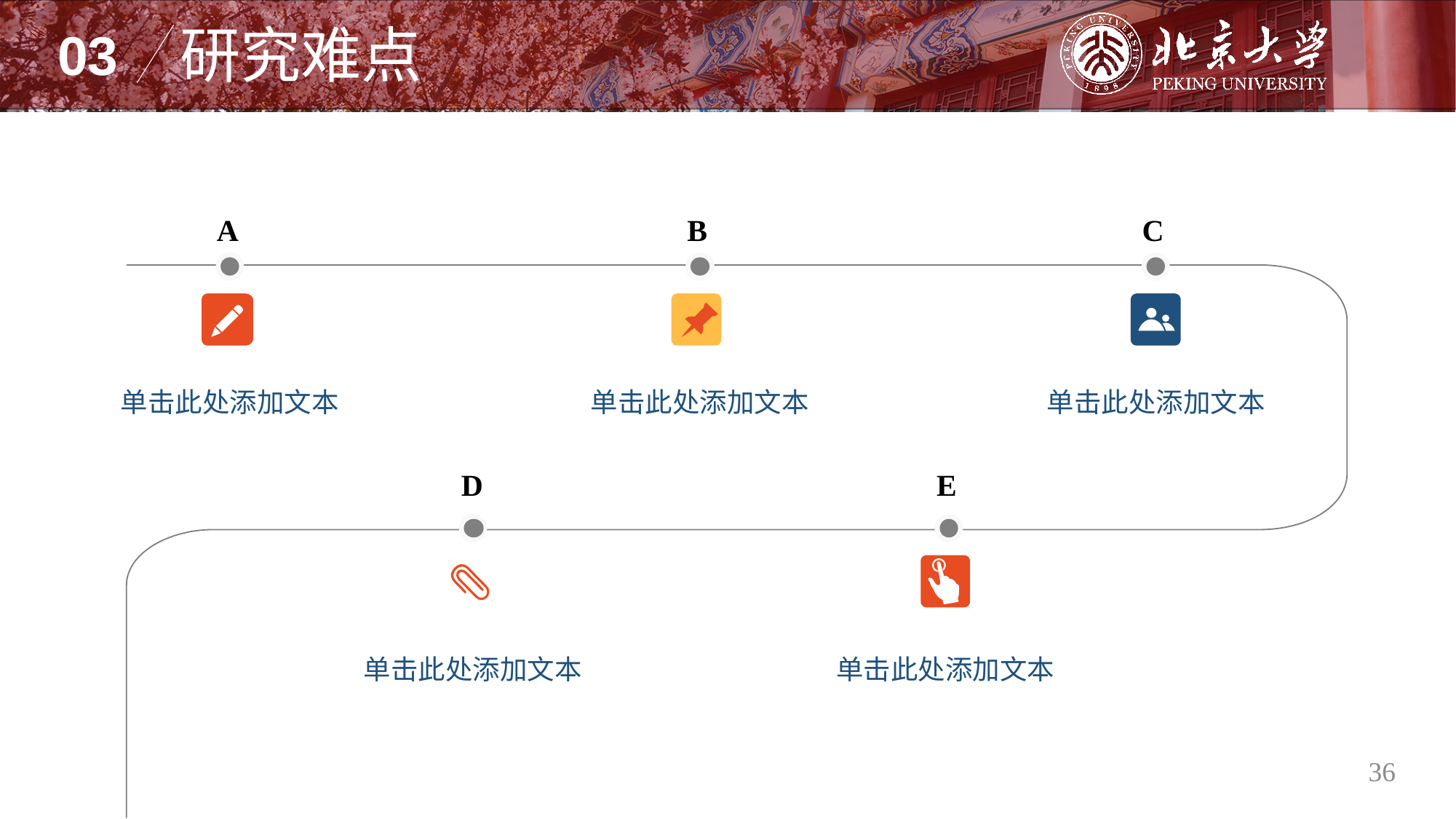

研究难点
03
A
B
C

单击此处添加文本
单击此处添加文本
单击此处添加文本
D
E

单击此处添加文本
单击此处添加文本
36